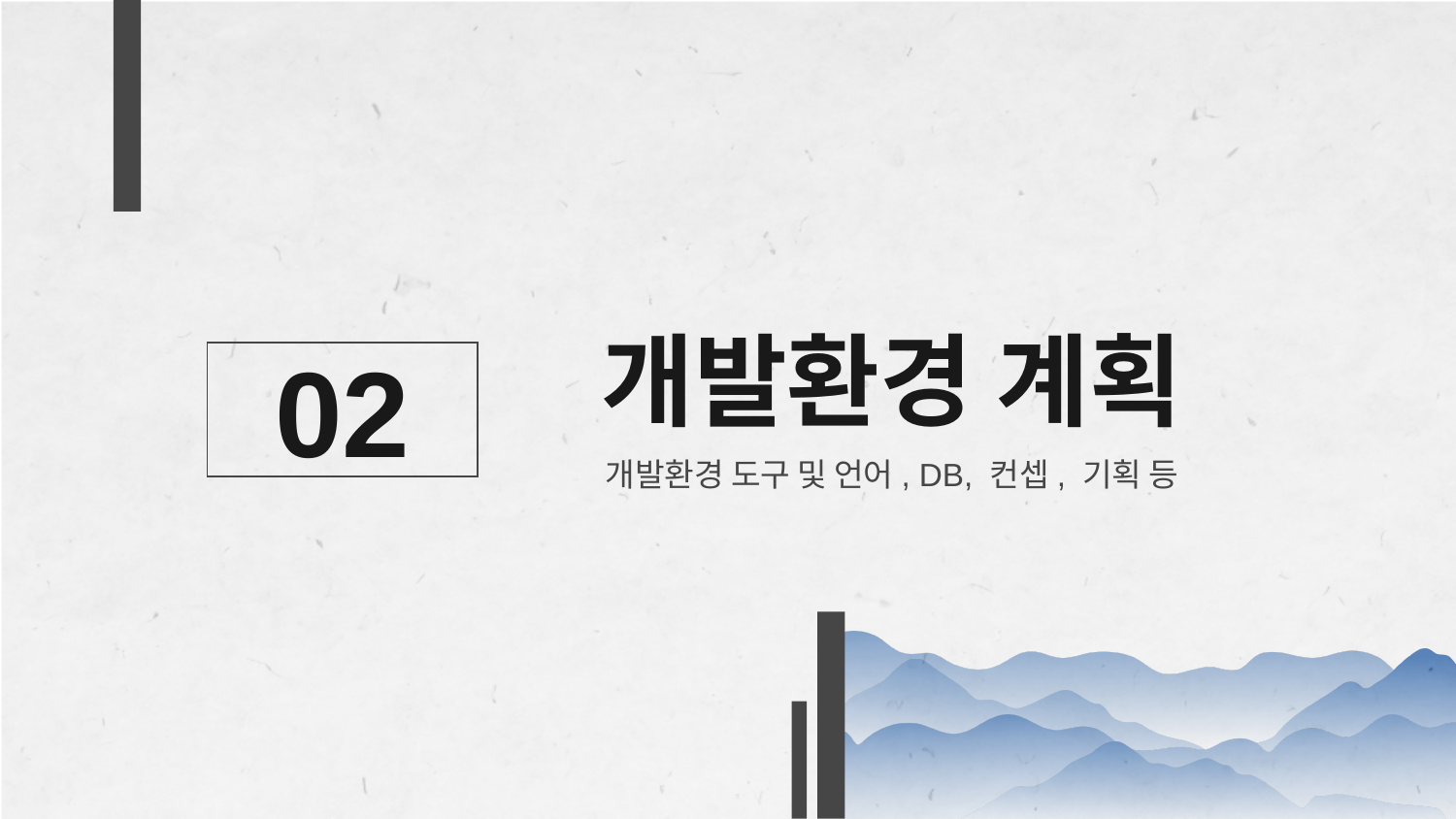

# 개발환경 계획
02
개발환경 도구 및 언어, DB, 컨셉, 기획 등